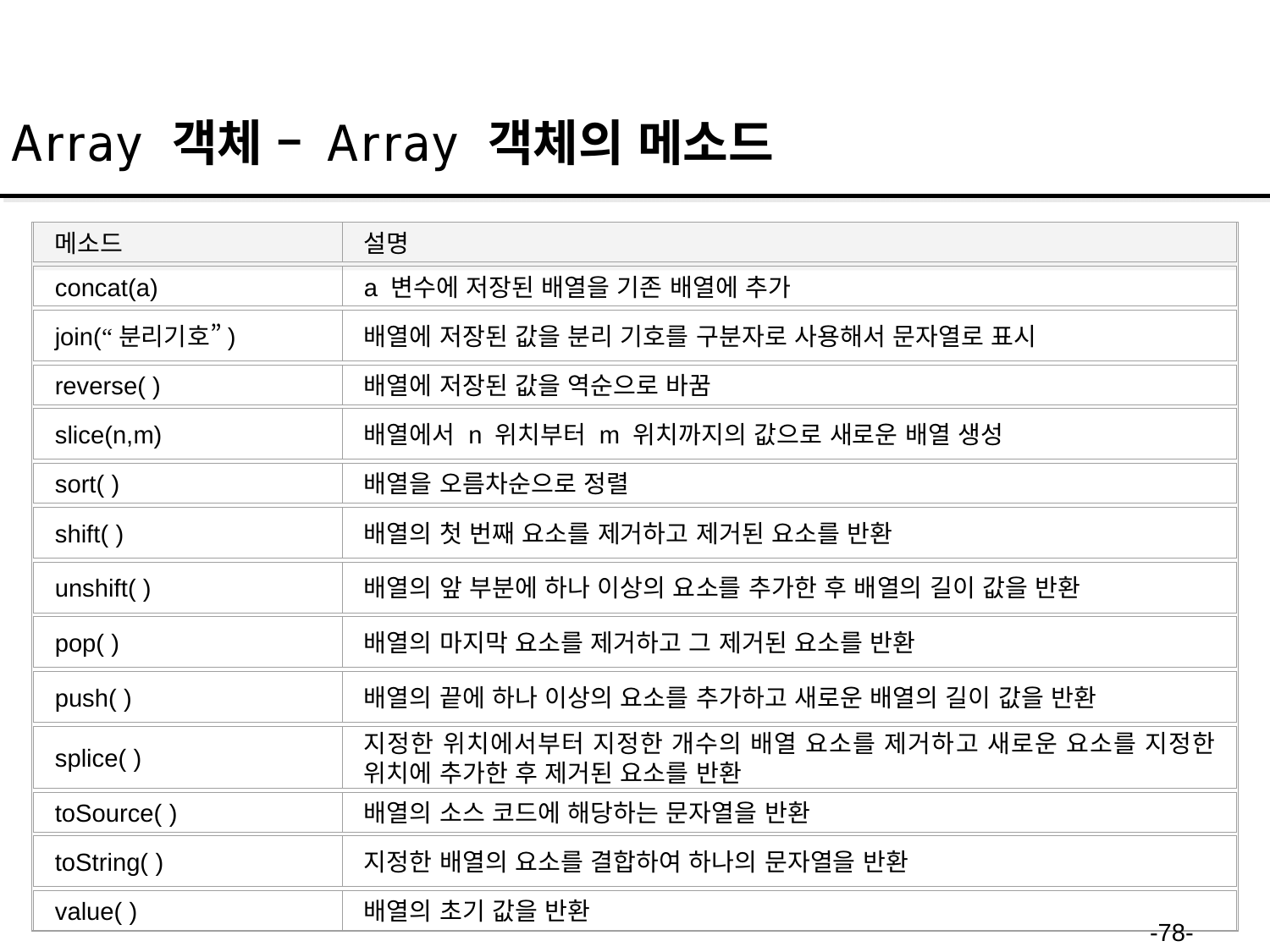

Array 객체 – Array 객체의 메소드

메소드

설명

concat(a)

a 변수에 저장된 배열을 기존 배열에 추가

join(“분리기호”)

배열에 저장된 값을 분리 기호를 구분자로 사용해서 문자열로 표시

reverse( )

배열에 저장된 값을 역순으로 바꿈

slice(n,m)

배열에서 n 위치부터 m 위치까지의 값으로 새로운 배열 생성

sort( )

배열을 오름차순으로 정렬

shift( )

배열의 첫 번째 요소를 제거하고 제거된 요소를 반환

unshift( )

배열의 앞 부분에 하나 이상의 요소를 추가한 후 배열의 길이 값을 반환

pop( )

배열의 마지막 요소를 제거하고 그 제거된 요소를 반환

push( )

배열의 끝에 하나 이상의 요소를 추가하고 새로운 배열의 길이 값을 반환

splice( )

지정한 위치에서부터 지정한 개수의 배열 요소를 제거하고 새로운 요소를 지정한 위치에 추가한 후 제거된 요소를 반환

toSource( )

배열의 소스 코드에 해당하는 문자열을 반환

toString( )

지정한 배열의 요소를 결합하여 하나의 문자열을 반환

value( )

배열의 초기 값을 반환

-78-